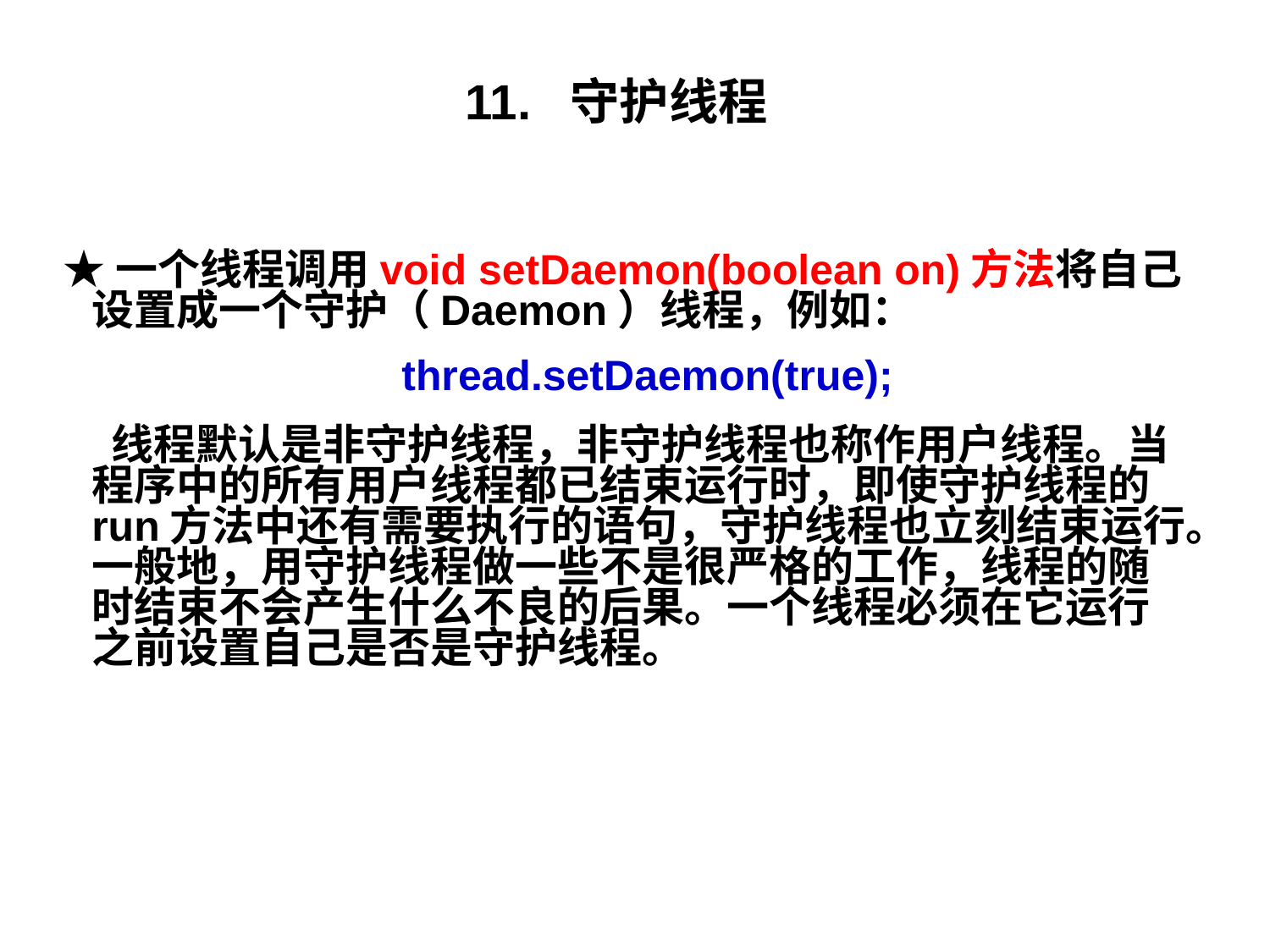

# 11.  守护线程
  ★一个线程调用void setDaemon(boolean on)方法将自己设置成一个守护（Daemon）线程，例如：

     thread.setDaemon(true);

      线程默认是非守护线程，非守护线程也称作用户线程。当程序中的所有用户线程都已结束运行时，即使守护线程的run方法中还有需要执行的语句，守护线程也立刻结束运行。一般地，用守护线程做一些不是很严格的工作，线程的随时结束不会产生什么不良的后果。一个线程必须在它运行之前设置自己是否是守护线程。